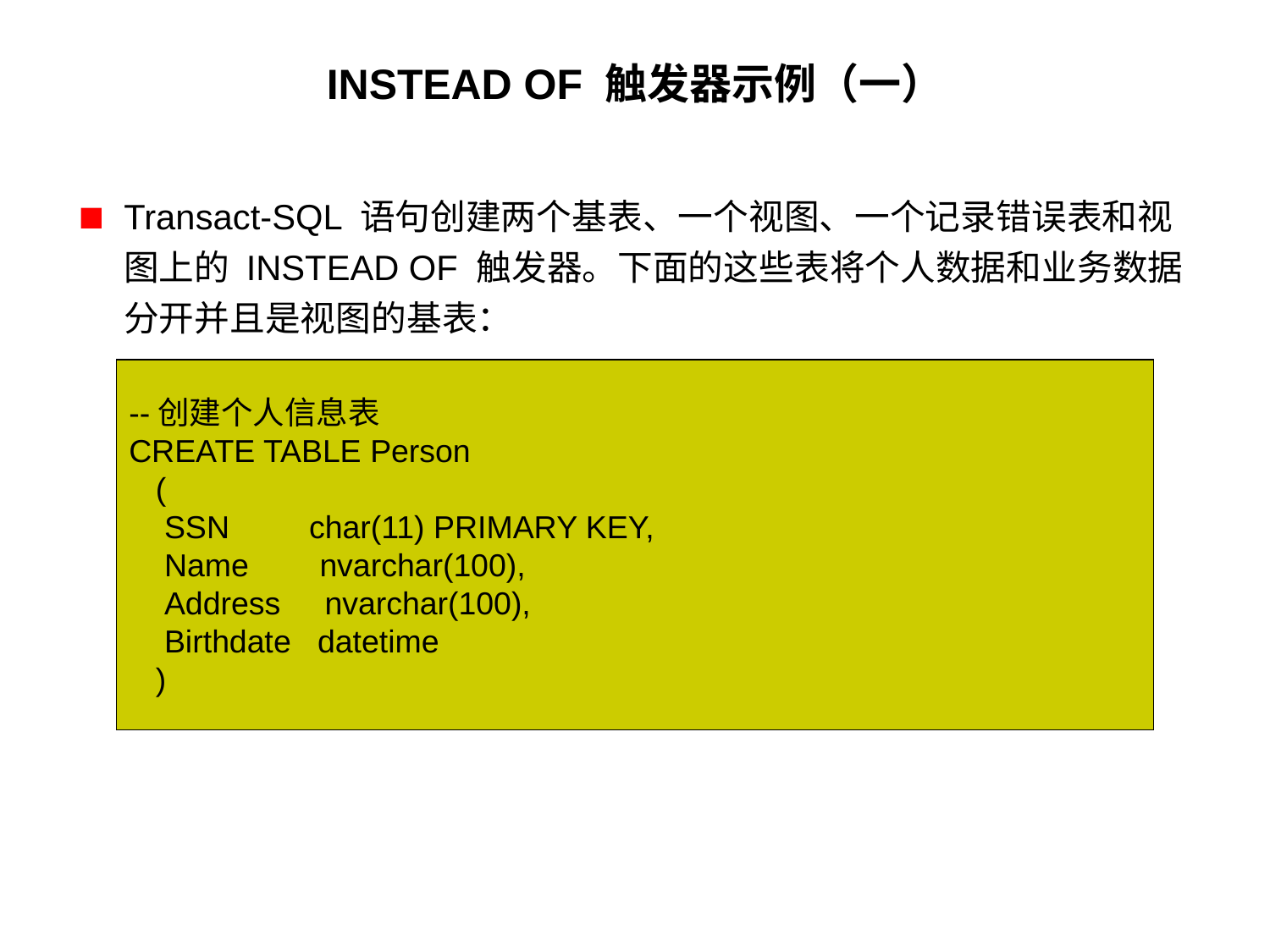

# INSTEAD OF 触发器示例（一）
Transact-SQL 语句创建两个基表、一个视图、一个记录错误表和视图上的 INSTEAD OF 触发器。下面的这些表将个人数据和业务数据分开并且是视图的基表：
--创建个人信息表
CREATE TABLE Person
   (
    SSN         char(11) PRIMARY KEY,
    Name        nvarchar(100),
    Address     nvarchar(100),
    Birthdate   datetime
   )